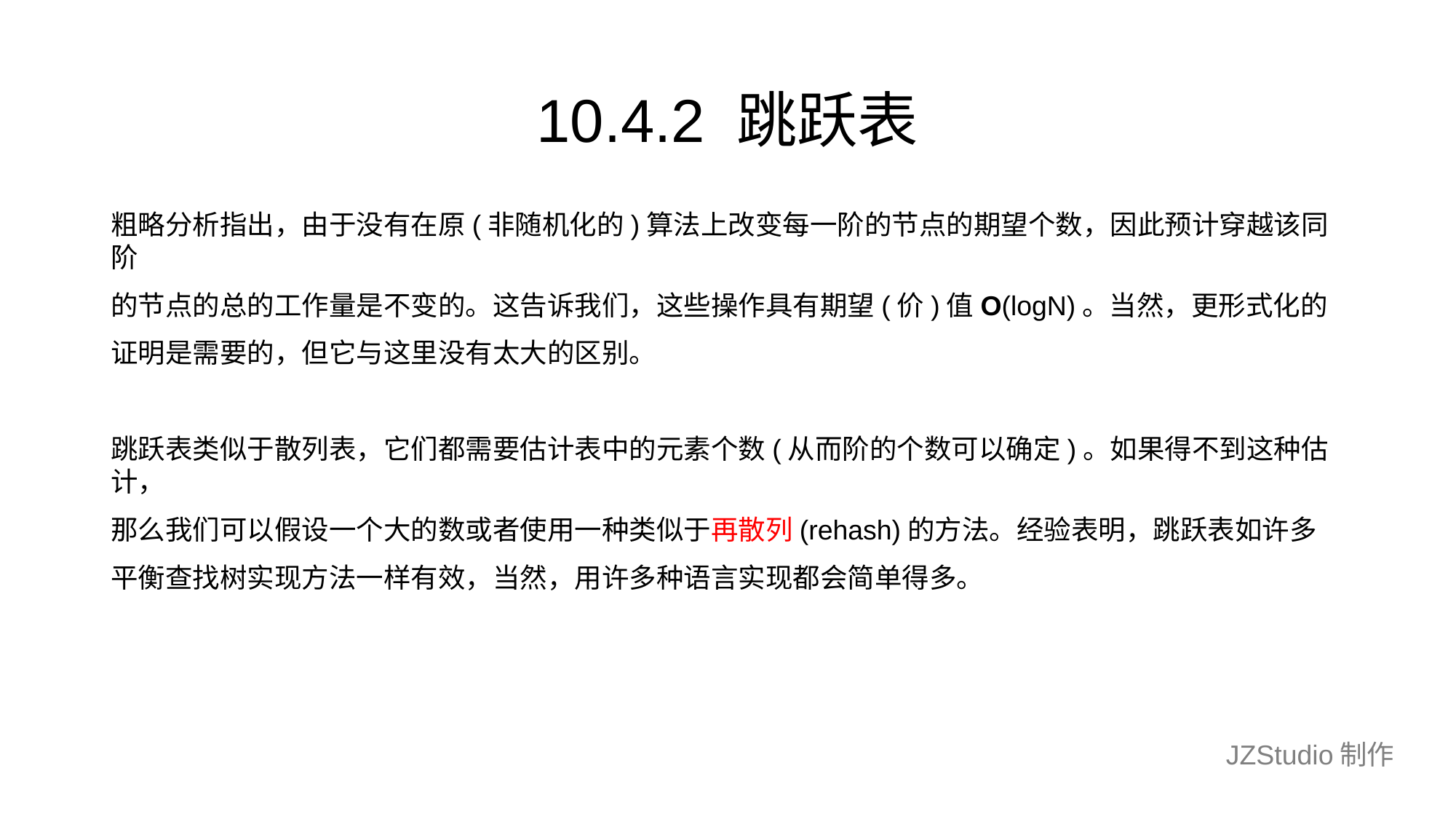

# 10.4.2 跳跃表
粗略分析指出，由于没有在原(非随机化的)算法上改变每一阶的节点的期望个数，因此预计穿越该同阶
的节点的总的工作量是不变的。这告诉我们，这些操作具有期望(价)值O(logN)。当然，更形式化的
证明是需要的，但它与这里没有太大的区别。

跳跃表类似于散列表，它们都需要估计表中的元素个数(从而阶的个数可以确定)。如果得不到这种估计，
那么我们可以假设一个大的数或者使用一种类似于再散列(rehash)的方法。经验表明，跳跃表如许多
平衡查找树实现方法一样有效，当然，用许多种语言实现都会简单得多。